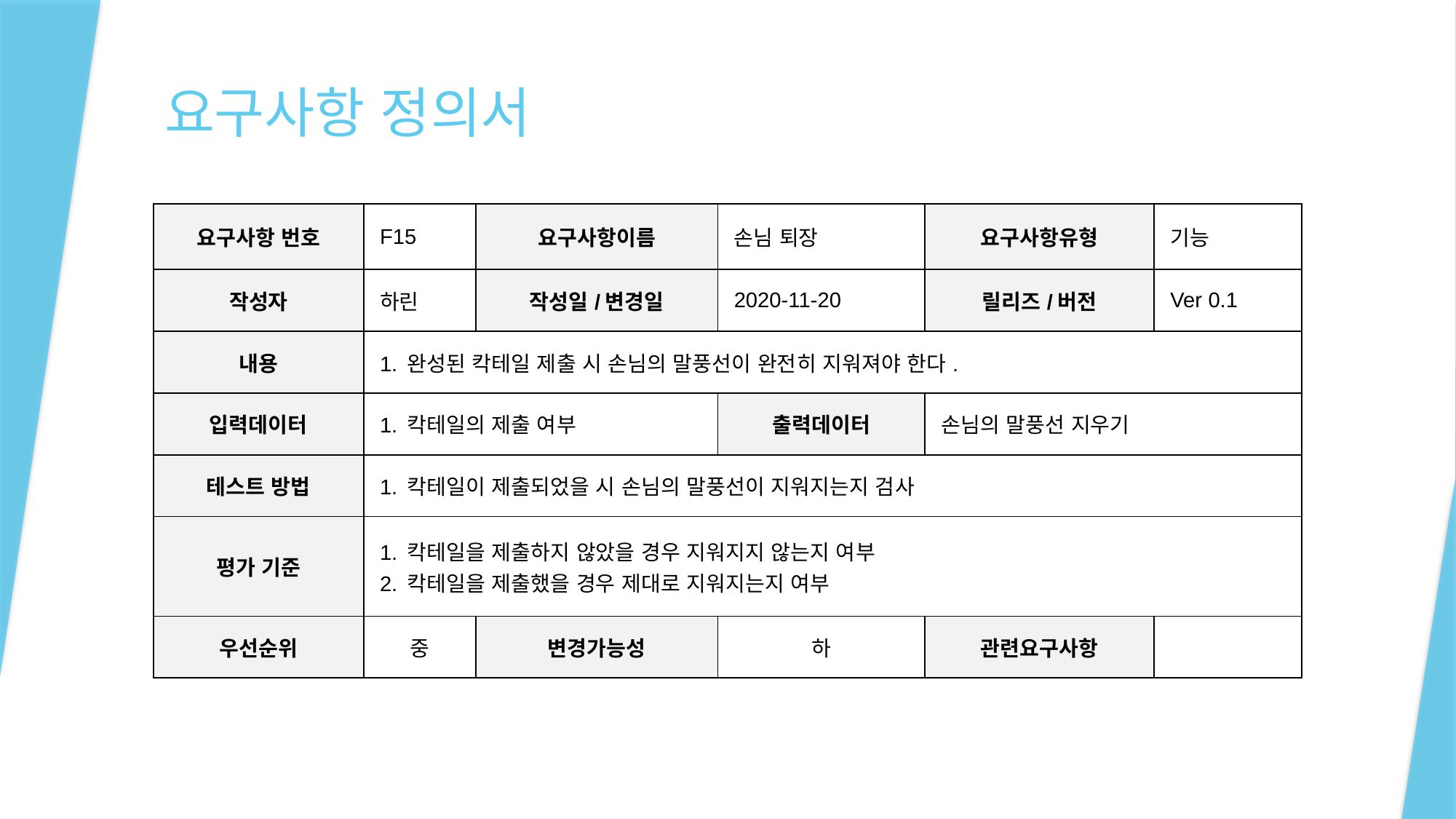

# 요구사항 정의서
| 요구사항 번호 | F15 | 요구사항이름 | 손님 퇴장 | 요구사항유형 | 기능 |
| --- | --- | --- | --- | --- | --- |
| 작성자 | 하린 | 작성일/변경일 | 2020-11-20 | 릴리즈/버전 | Ver 0.1 |
| 내용 | 완성된 칵테일 제출 시 손님의 말풍선이 완전히 지워져야 한다. |  |  |  |  |
| 입력데이터 | 칵테일의 제출 여부 |  | 출력데이터 | 손님의 말풍선 지우기 |  |
| 테스트 방법 | 칵테일이 제출되었을 시 손님의 말풍선이 지워지는지 검사 |  |  |  |  |
| 평가 기준 | 칵테일을 제출하지 않았을 경우 지워지지 않는지 여부 칵테일을 제출했을 경우 제대로 지워지는지 여부 |  |  |  |  |
| 우선순위 | 중 | 변경가능성 | 하 | 관련요구사항 |  |